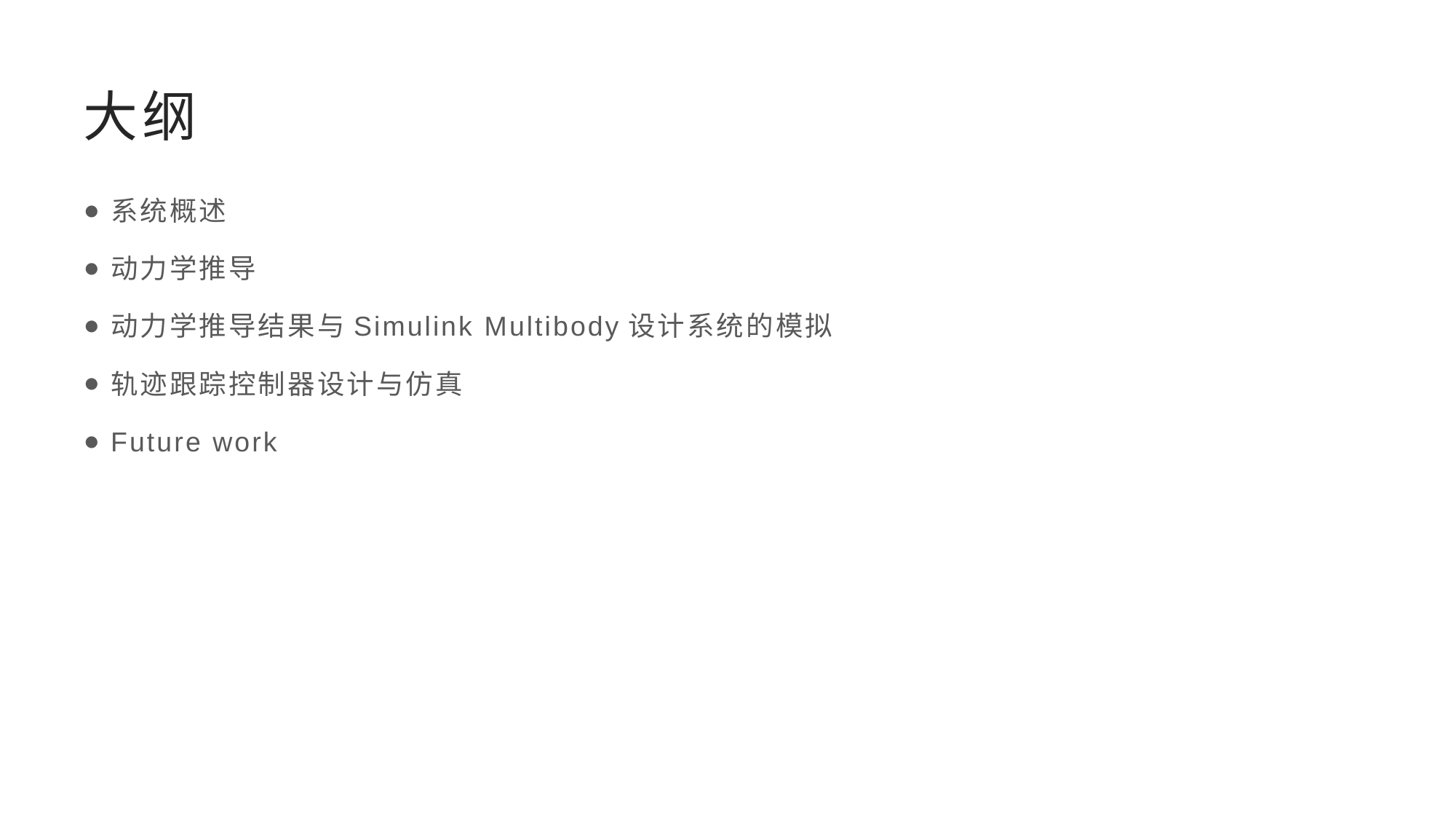

# 大纲
系统概述
动力学推导
动力学推导结果与Simulink Multibody设计系统的模拟
轨迹跟踪控制器设计与仿真
Future work